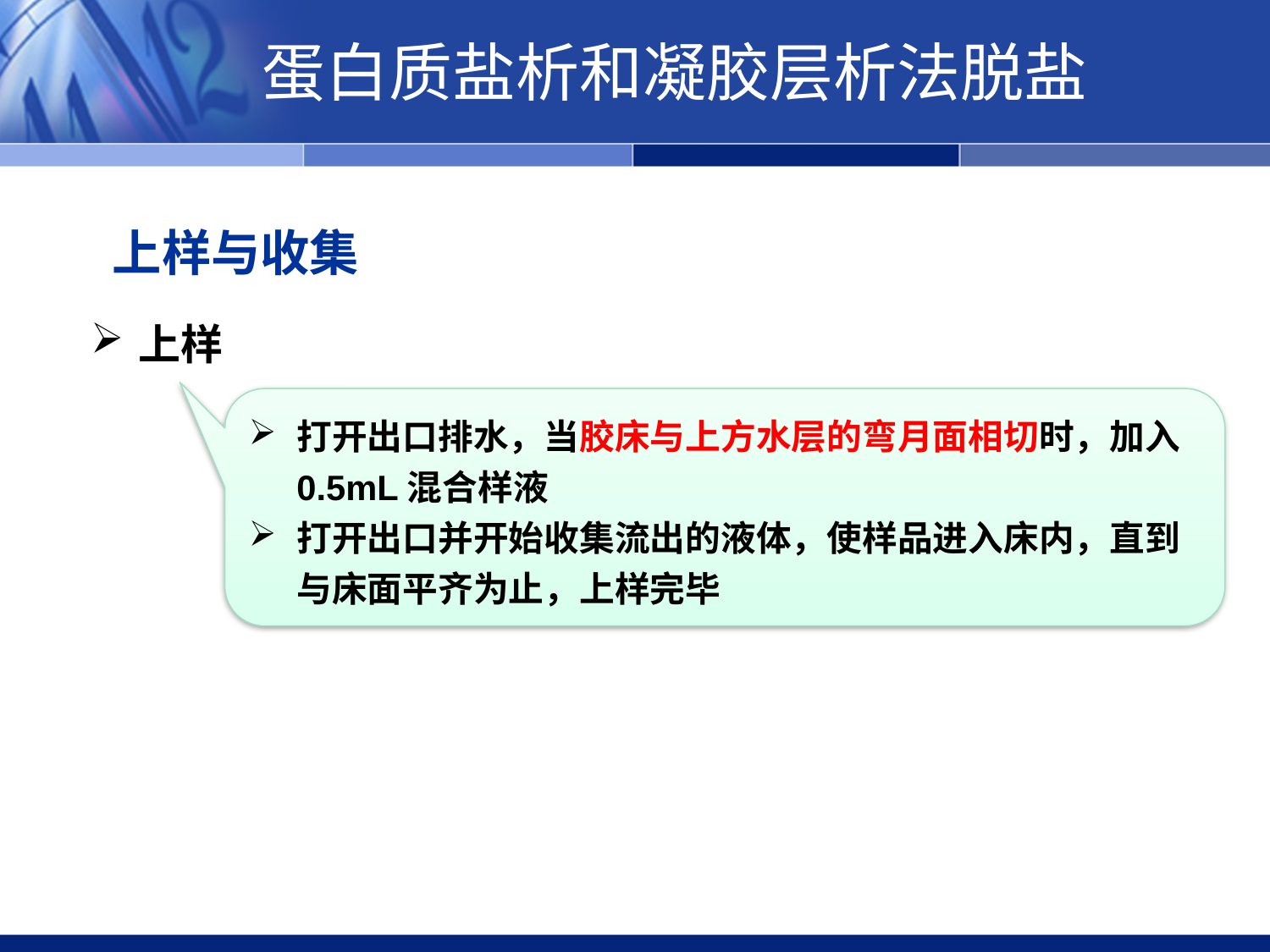

蛋白质盐析和凝胶层析法脱盐
上样与收集
上样
打开出口排水，当胶床与上方水层的弯月面相切时，加入0.5mL混合样液
打开出口并开始收集流出的液体，使样品进入床内，直到与床面平齐为止，上样完毕